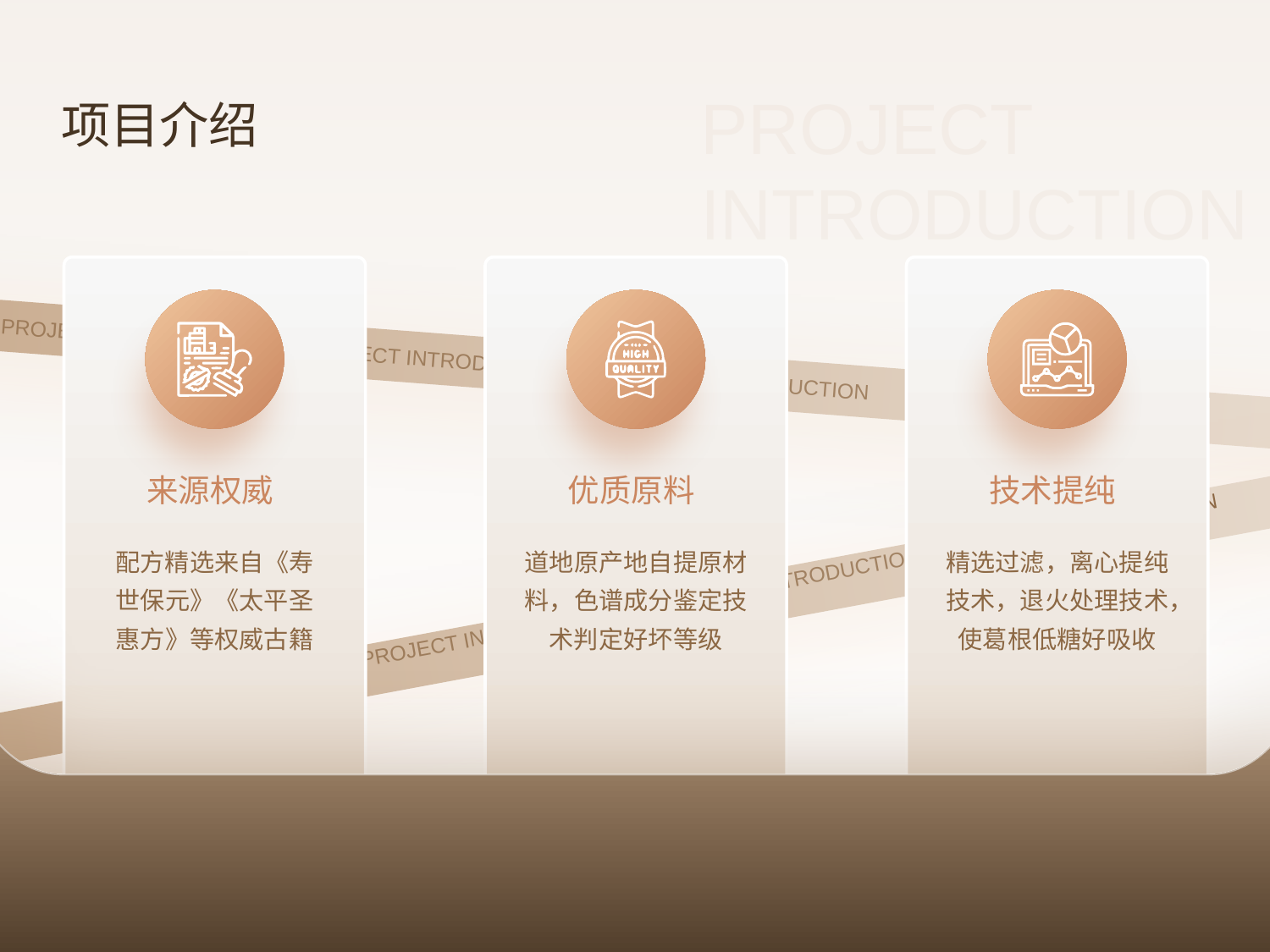

PROJECT INTRODUCTION
项目介绍

 PROJECT INTRODUCTION      PROJECT INTRODUCTION      PROJECT INTRODUCTION      PROJECT INTRODUCTION
来源权威
优质原料
技术提纯
道地原产地自提原材料，色谱成分鉴定技术判定好坏等级
配方精选来自《寿世保元》《太平圣惠方》等权威古籍
精选过滤，离心提纯技术，退火处理技术，使葛根低糖好吸收
  PROJECT INTRODUCTION      PROJECT INTRODUCTION      PROJECT INTRODUCTION      PROJECT INTRODUCTION